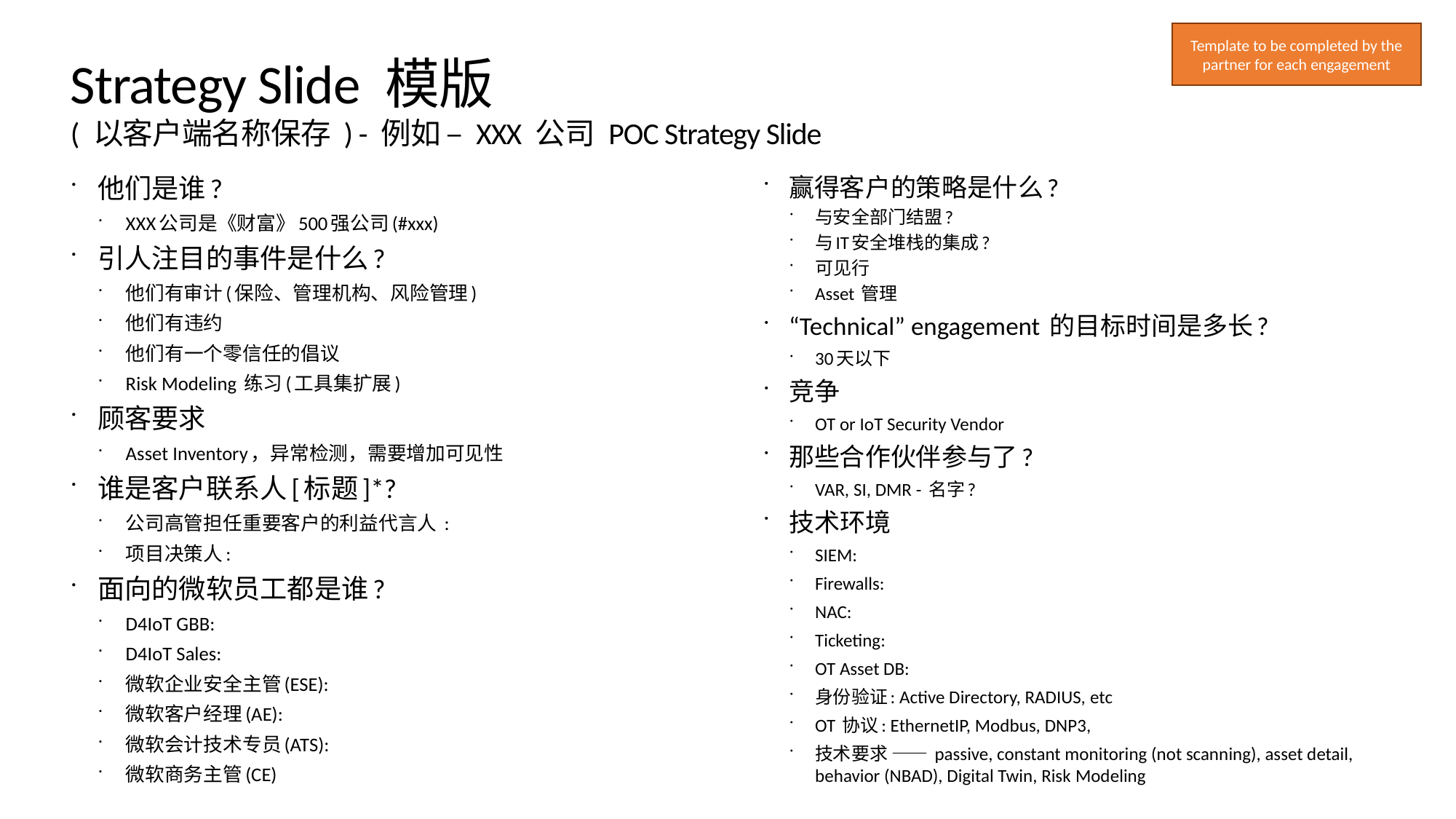

Template to be completed by the partner for each engagement
Strategy Slide 模版
( 以客户端名称保存 ) - 例如 – XXX 公司 POC Strategy Slide
他们是谁?
XXX公司是《财富》500强公司(#xxx)
引人注目的事件是什么?
他们有审计(保险、管理机构、风险管理)
他们有违约
他们有一个零信任的倡议
Risk Modeling 练习(工具集扩展)
顾客要求
Asset Inventory，异常检测，需要增加可见性
谁是客户联系人[标题]*?
公司高管担任重要客户的利益代言人 :
项目决策人:
面向的微软员工都是谁?
D4IoT GBB:
D4IoT Sales:
微软企业安全主管(ESE):
微软客户经理(AE):
微软会计技术专员(ATS):
微软商务主管(CE)

赢得客户的策略是什么?
与安全部门结盟?
与IT安全堆栈的集成?
可见行
Asset 管理
“Technical” engagement 的目标时间是多长?
30天以下
竞争
OT or IoT Security Vendor
那些合作伙伴参与了?
VAR, SI, DMR - 名字?
技术环境
SIEM:
Firewalls:
NAC:
Ticketing:
OT Asset DB:
身份验证: Active Directory, RADIUS, etc
OT 协议: EthernetIP, Modbus, DNP3,
技术要求 —— passive, constant monitoring (not scanning), asset detail, behavior (NBAD), Digital Twin, Risk Modeling